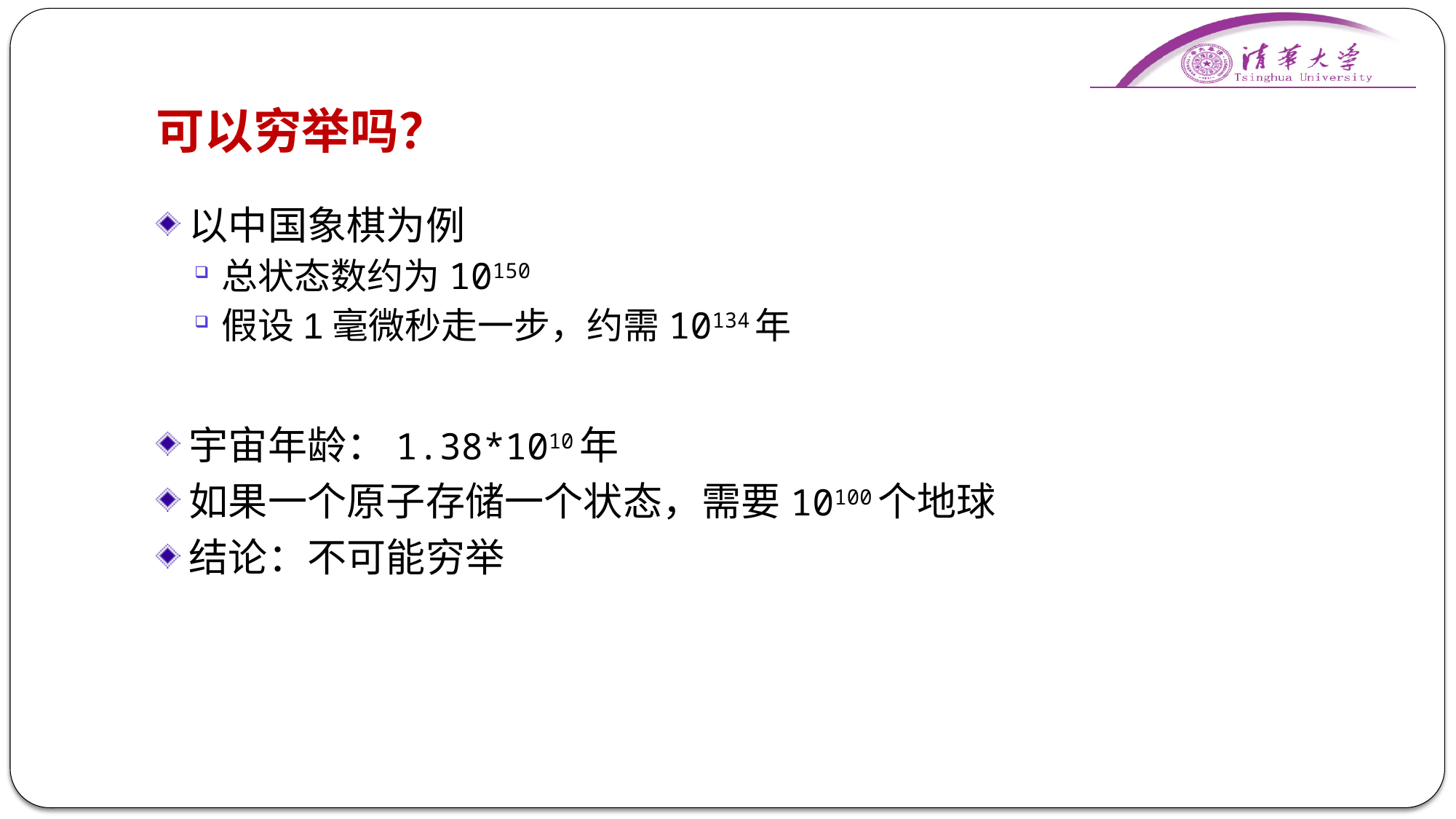

# 可以穷举吗？
以中国象棋为例
总状态数约为10150
假设1毫微秒走一步，约需10134年

宇宙年龄：1.38*1010年
如果一个原子存储一个状态，需要10100个地球
结论：不可能穷举